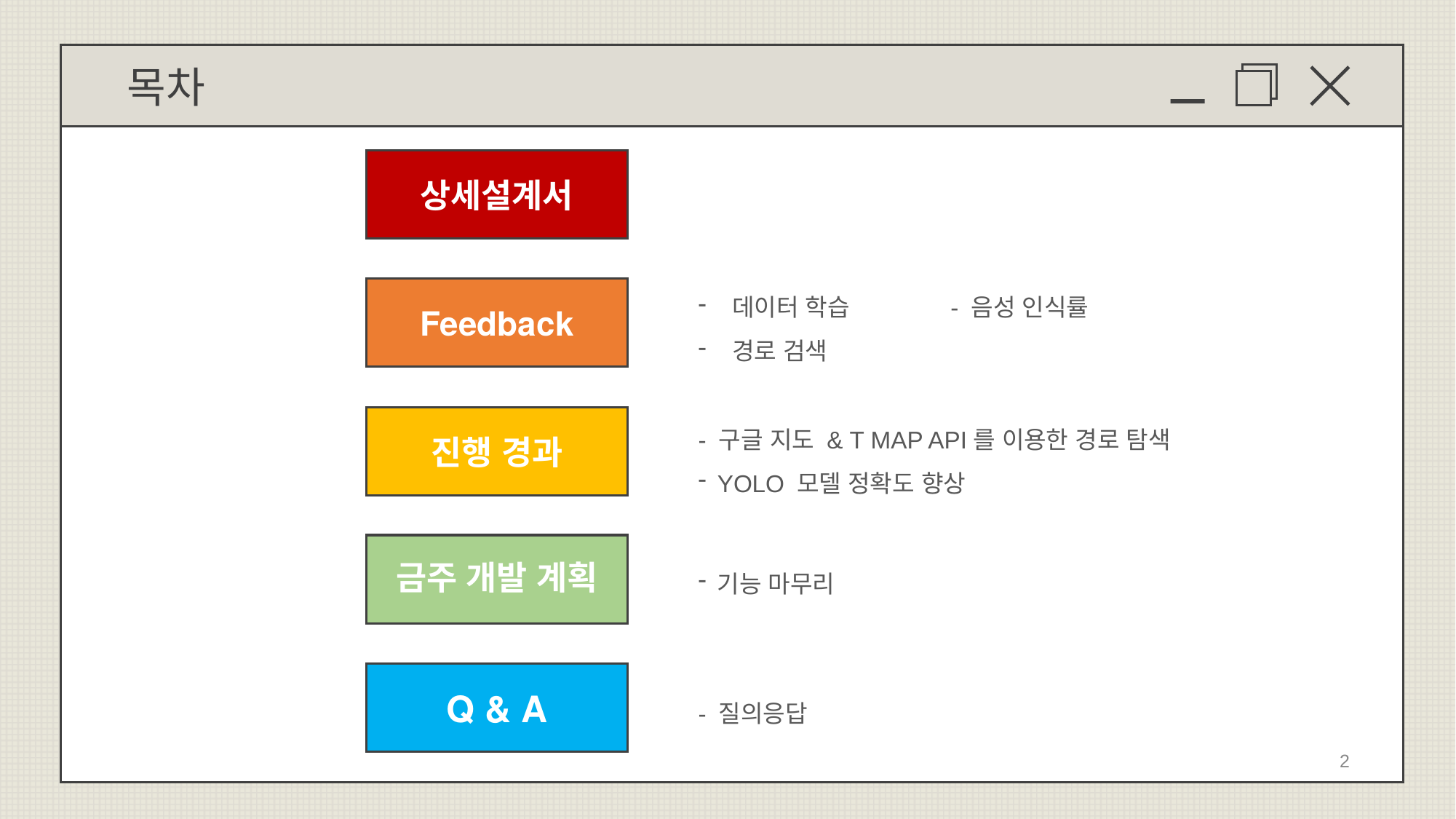

목차

상세설계서

데이터 학습	- 음성 인식률
경로 검색

Feedback
- 구글 지도 & T MAP API를 이용한 경로 탐색
YOLO 모델 정확도 향상

진행 경과

기능 마무리
금주 개발 계획

- 질의응답
Q & A
2